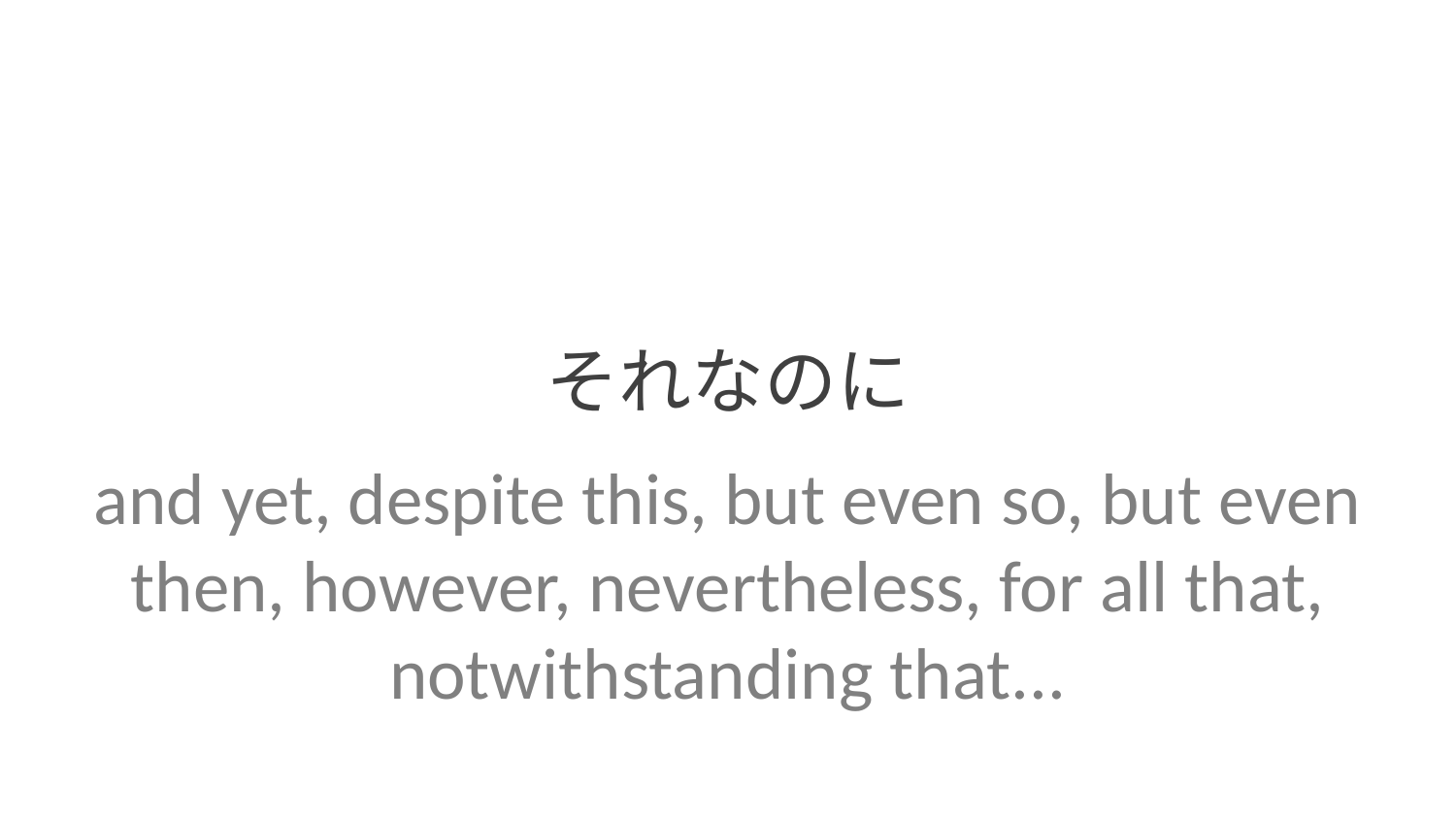

それなのに
and yet, despite this, but even so, but even then, however, nevertheless, for all that, notwithstanding that...